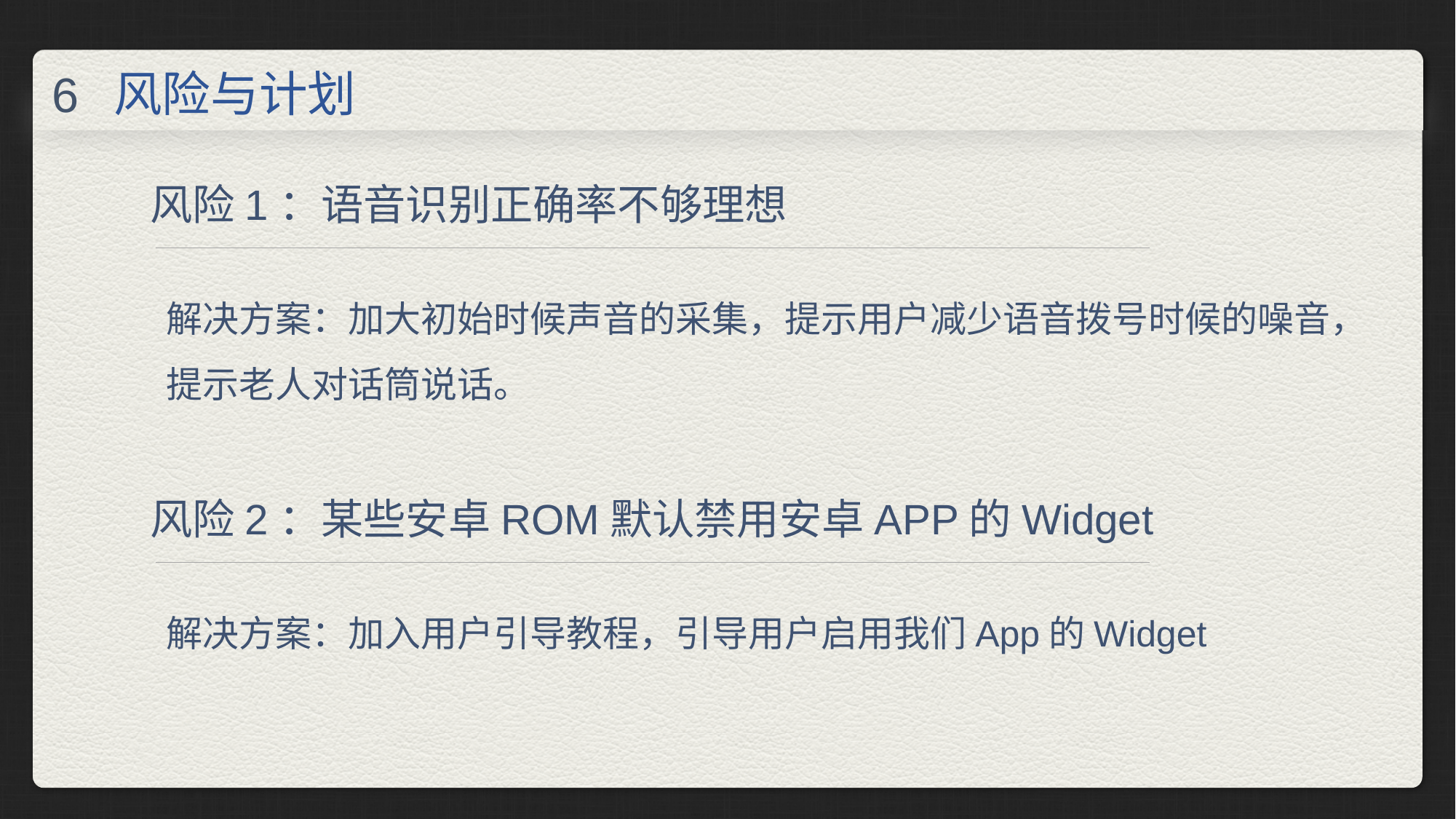

风险与计划
6
风险1：语音识别正确率不够理想
解决方案：加大初始时候声音的采集，提示用户减少语音拨号时候的噪音，提示老人对话筒说话。
风险2：某些安卓ROM默认禁用安卓APP的Widget
解决方案：加入用户引导教程，引导用户启用我们App的Widget